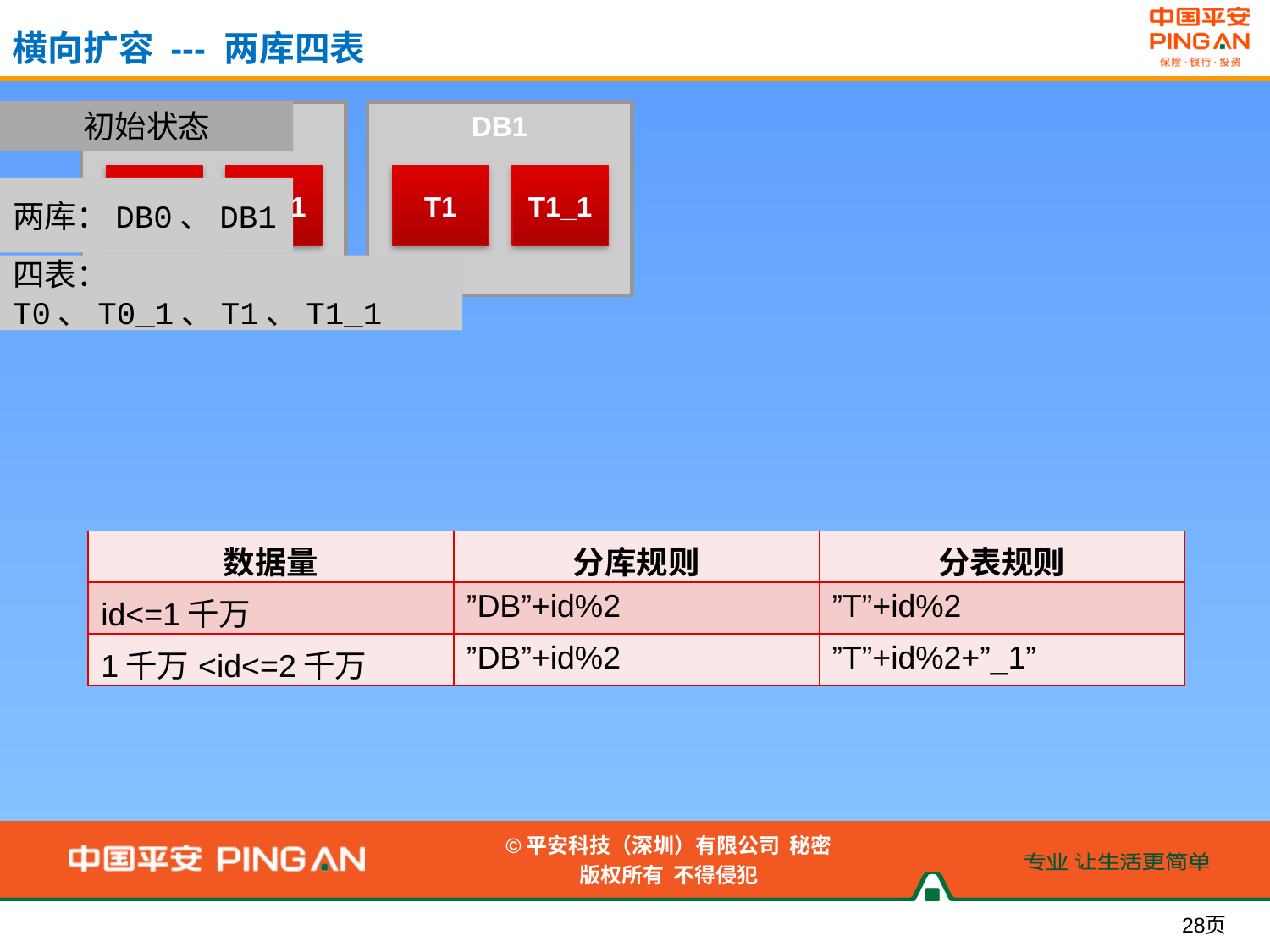

横向扩容 --- 两库四表

初始状态
DB0
DB1
T0
T0_1
T1
T1_1
两库：DB0、DB1
四表：T0、T0_1、T1、T1_1
| 数据量 | 分库规则 | 分表规则 |
| --- | --- | --- |
| id<=1千万 | ”DB”+id%2 | ”T”+id%2 |
| 1千万<id<=2千万 | ”DB”+id%2 | ”T”+id%2+”\_1” |